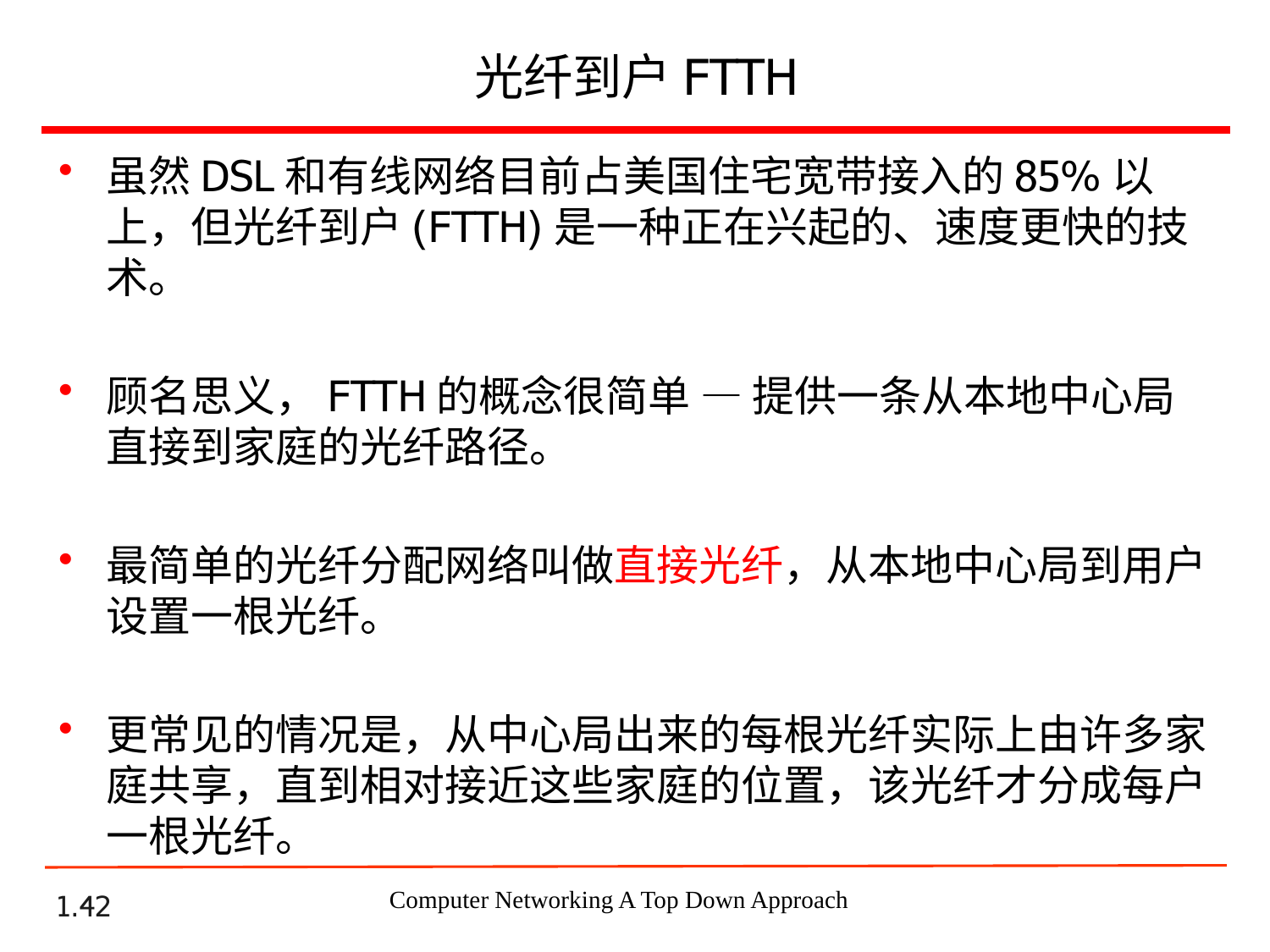

# 光纤到户FTTH
虽然DSL和有线网络目前占美国住宅宽带接入的85%以上，但光纤到户(FTTH)是一种正在兴起的、速度更快的技术。

顾名思义，FTTH的概念很简单 — 提供一条从本地中心局直接到家庭的光纤路径。

最简单的光纤分配网络叫做直接光纤，从本地中心局到用户设置一根光纤。

更常见的情况是，从中心局出来的每根光纤实际上由许多家庭共享，直到相对接近这些家庭的位置，该光纤才分成每户一根光纤。